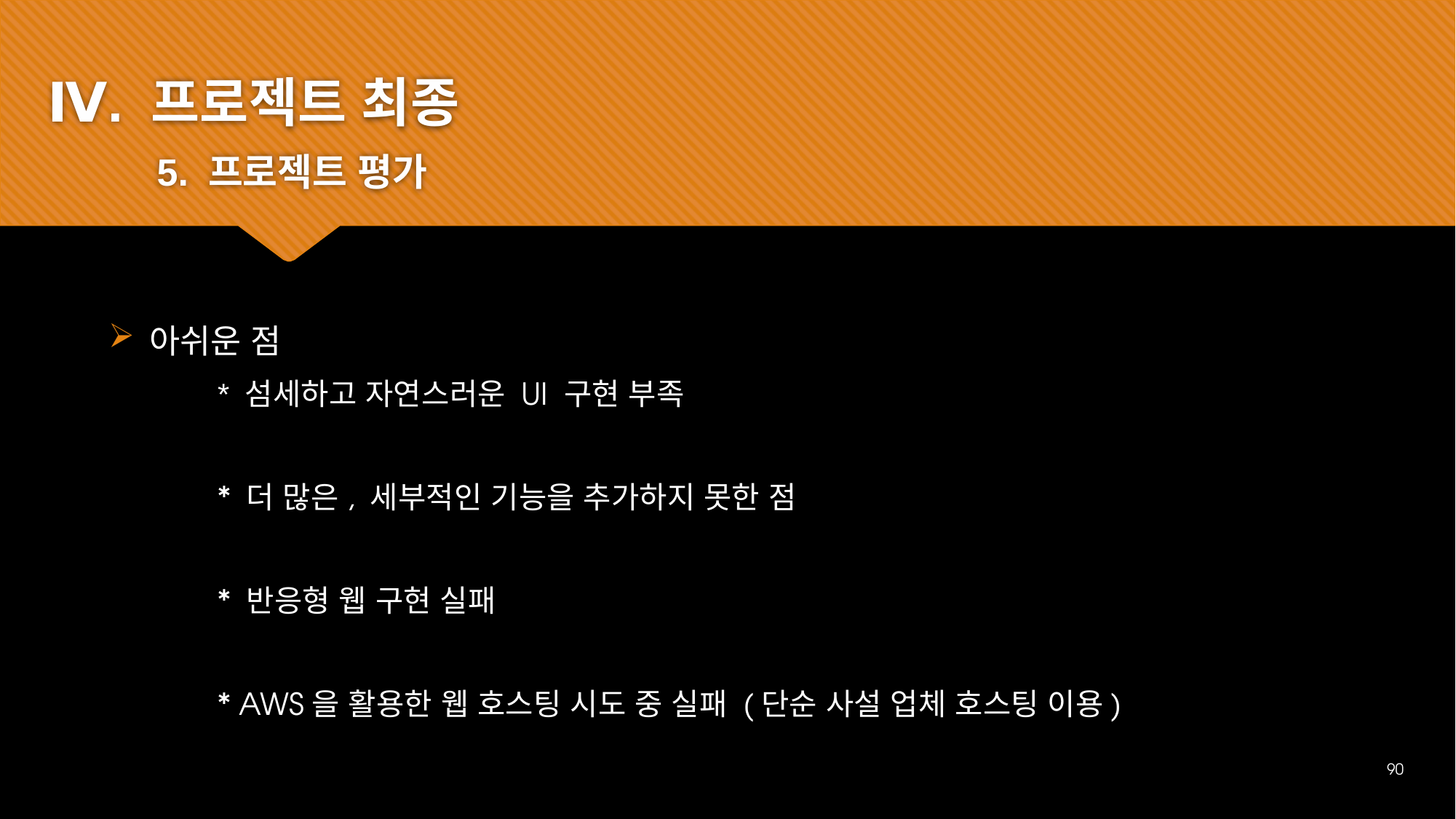

Ⅳ. 프로젝트 최종
	5. 프로젝트 평가
아쉬운 점
	* 섬세하고 자연스러운 UI 구현 부족

	* 더 많은, 세부적인 기능을 추가하지 못한 점

	* 반응형 웹 구현 실패

	* AWS을 활용한 웹 호스팅 시도 중 실패 (단순 사설 업체 호스팅 이용)

90